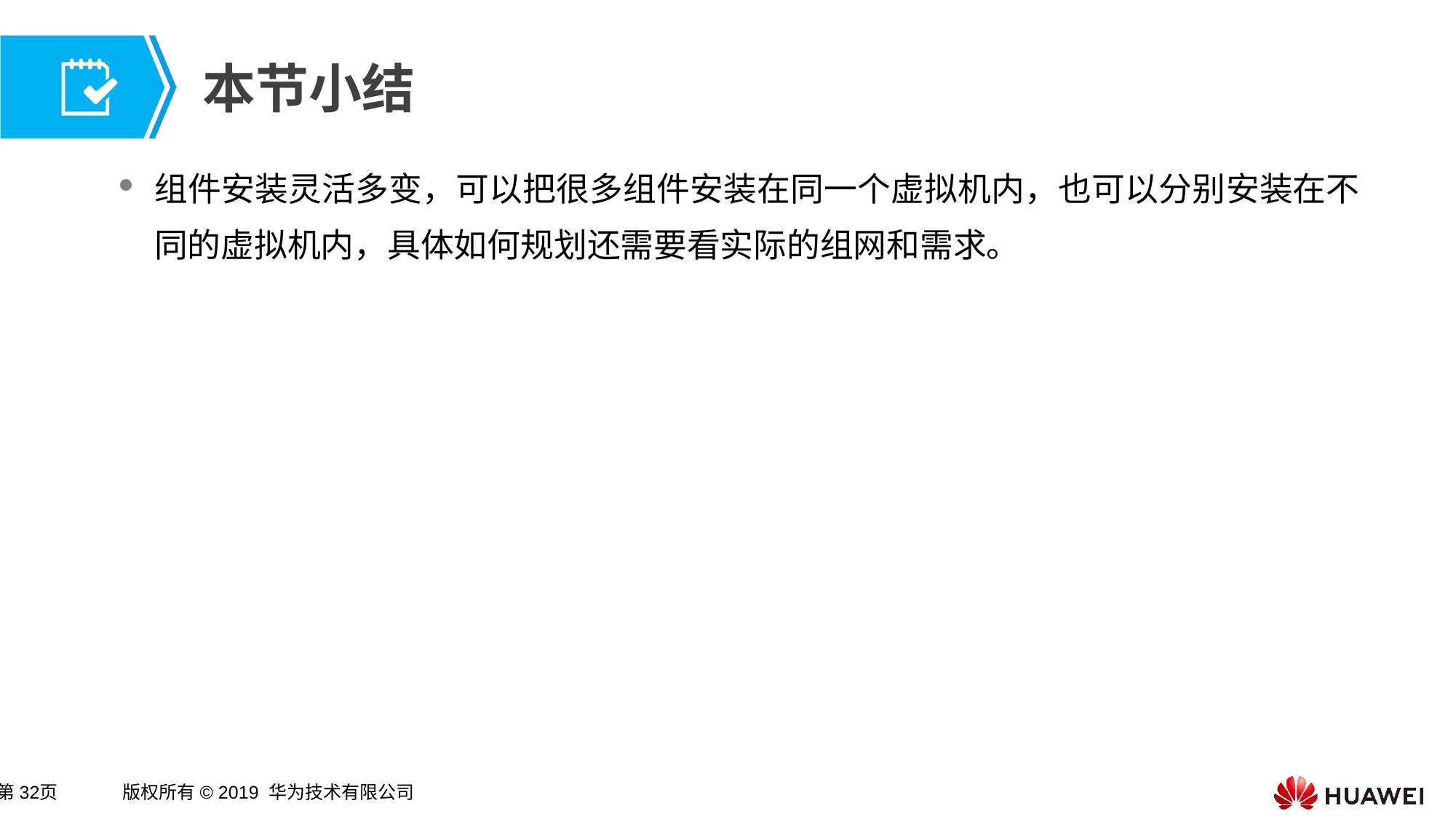

组件安装灵活多变，可以把很多组件安装在同一个虚拟机内，也可以分别安装在不同的虚拟机内，具体如何规划还需要看实际的组网和需求。